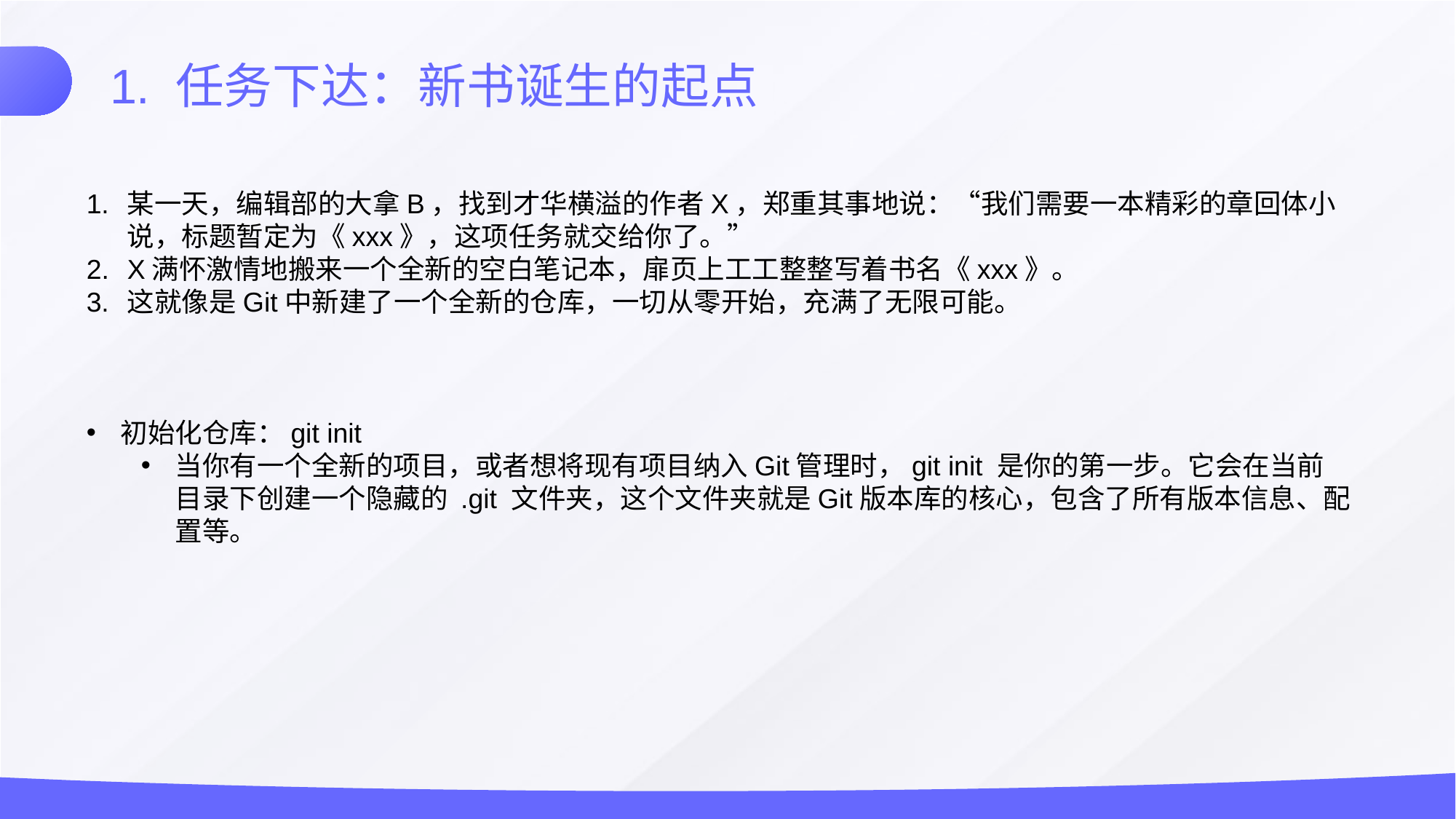

1. 任务下达：新书诞生的起点
某一天，编辑部的大拿B，找到才华横溢的作者X，郑重其事地说：“我们需要一本精彩的章回体小说，标题暂定为《xxx》，这项任务就交给你了。”
X满怀激情地搬来一个全新的空白笔记本，扉页上工工整整写着书名《xxx》。
这就像是Git中新建了一个全新的仓库，一切从零开始，充满了无限可能。

初始化仓库：git init
当你有一个全新的项目，或者想将现有项目纳入Git管理时，git init 是你的第一步。它会在当前目录下创建一个隐藏的 .git 文件夹，这个文件夹就是Git版本库的核心，包含了所有版本信息、配置等。